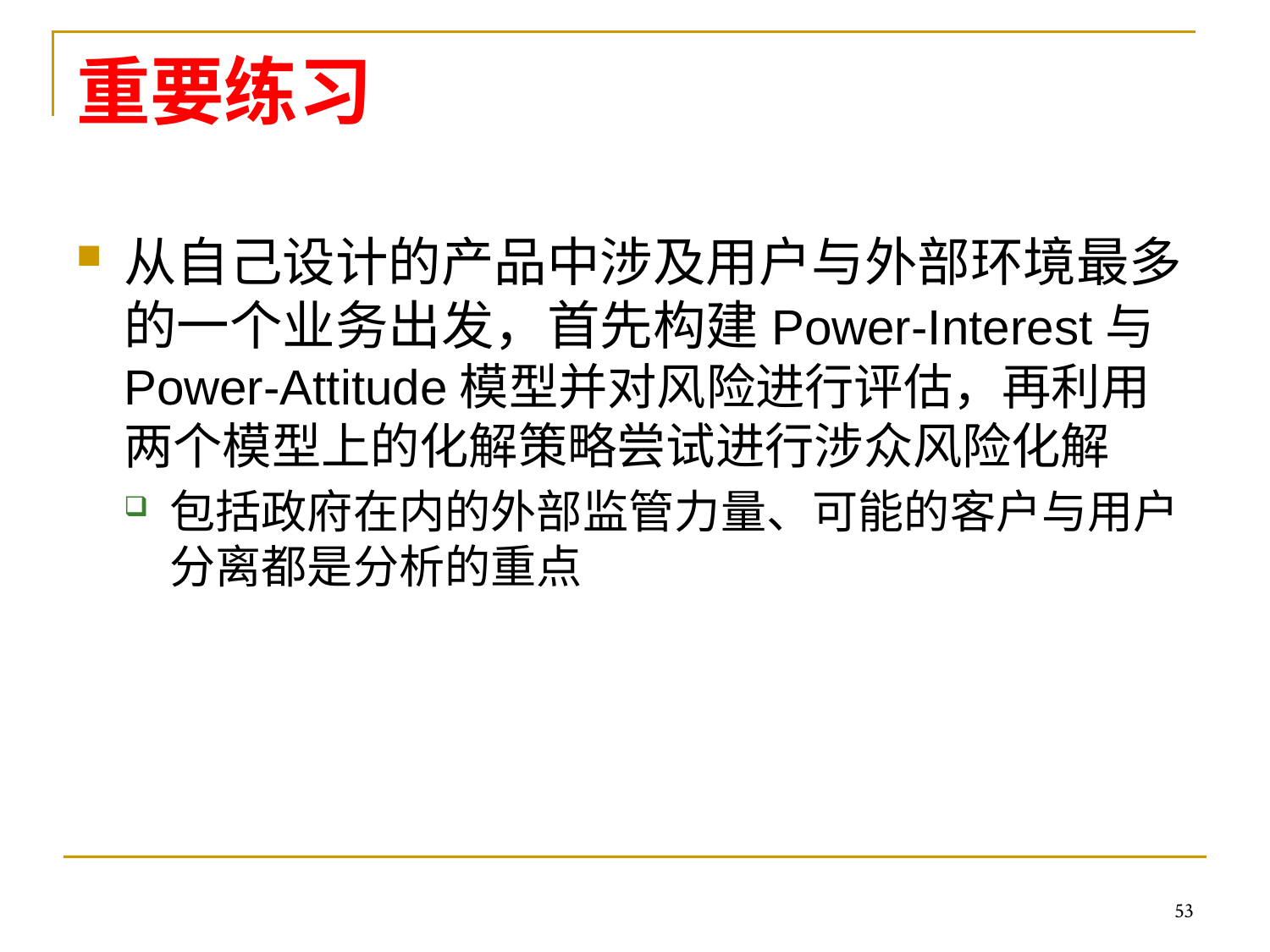

# 重要练习
从自己设计的产品中涉及用户与外部环境最多的一个业务出发，首先构建Power-Interest与Power-Attitude模型并对风险进行评估，再利用两个模型上的化解策略尝试进行涉众风险化解
包括政府在内的外部监管力量、可能的客户与用户分离都是分析的重点
53